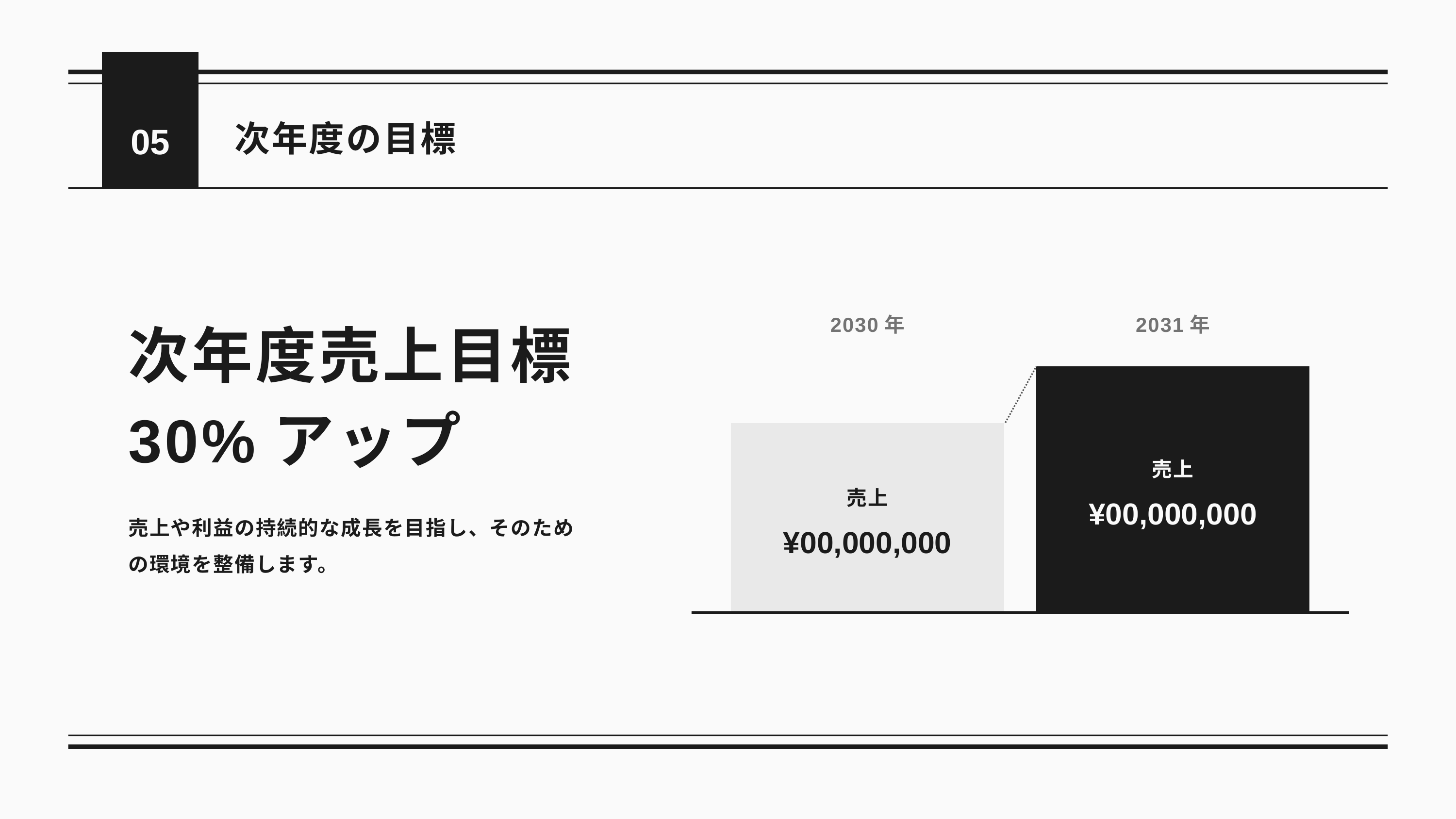

05
次年度の目標

2030年
2031年
次年度売上目標
30%アップ

売上
売上
¥00,000,000
売上や利益の持続的な成長を目指し、そのための環境を整備します。
¥00,000,000